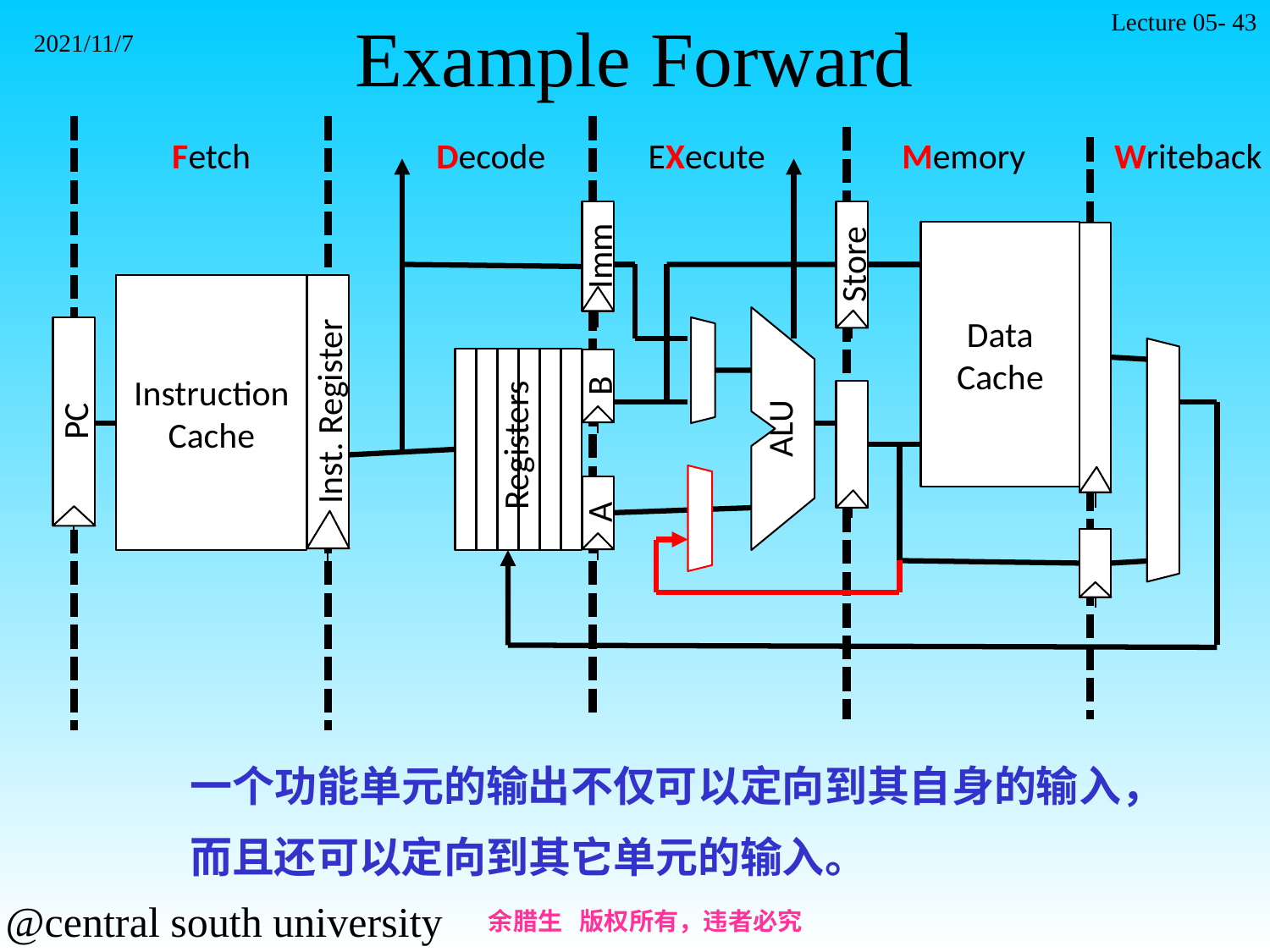

Lecture 05- 43
# Example Forward
2021/11/7
Fetch
Decode
EXecute
Memory
Writeback
Imm

Store

Data Cache

Instruction Cache
Inst. Register

PC

Registers
B

ALU

A

一个功能单元的输出不仅可以定向到其自身的输入，
而且还可以定向到其它单元的输入。
余腊生   版权所有，违者必究